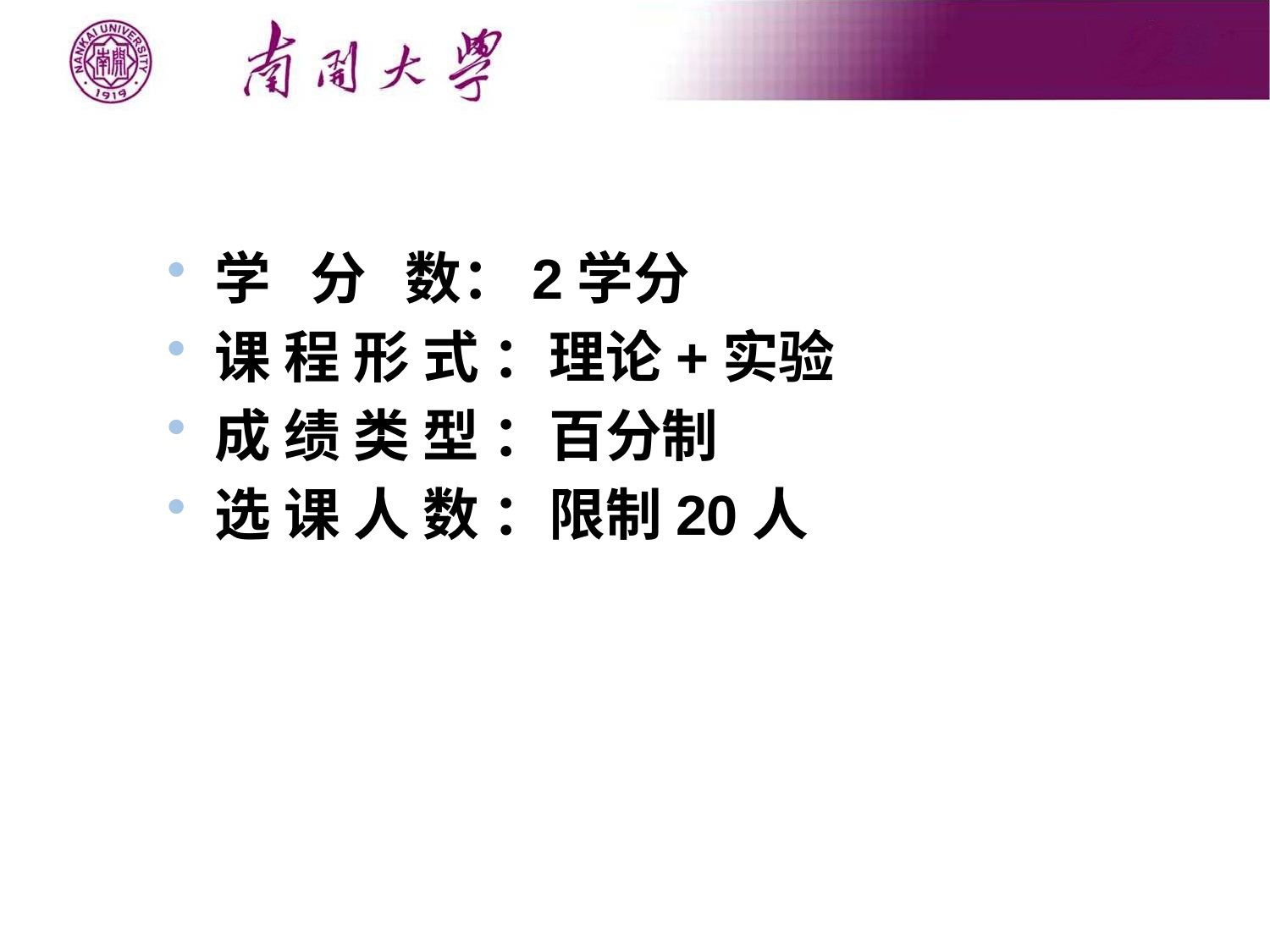

学   分   数：2学分
课 程 形 式 ：理论+实验
成 绩 类 型 ：百分制
选 课 人 数 ：限制20人